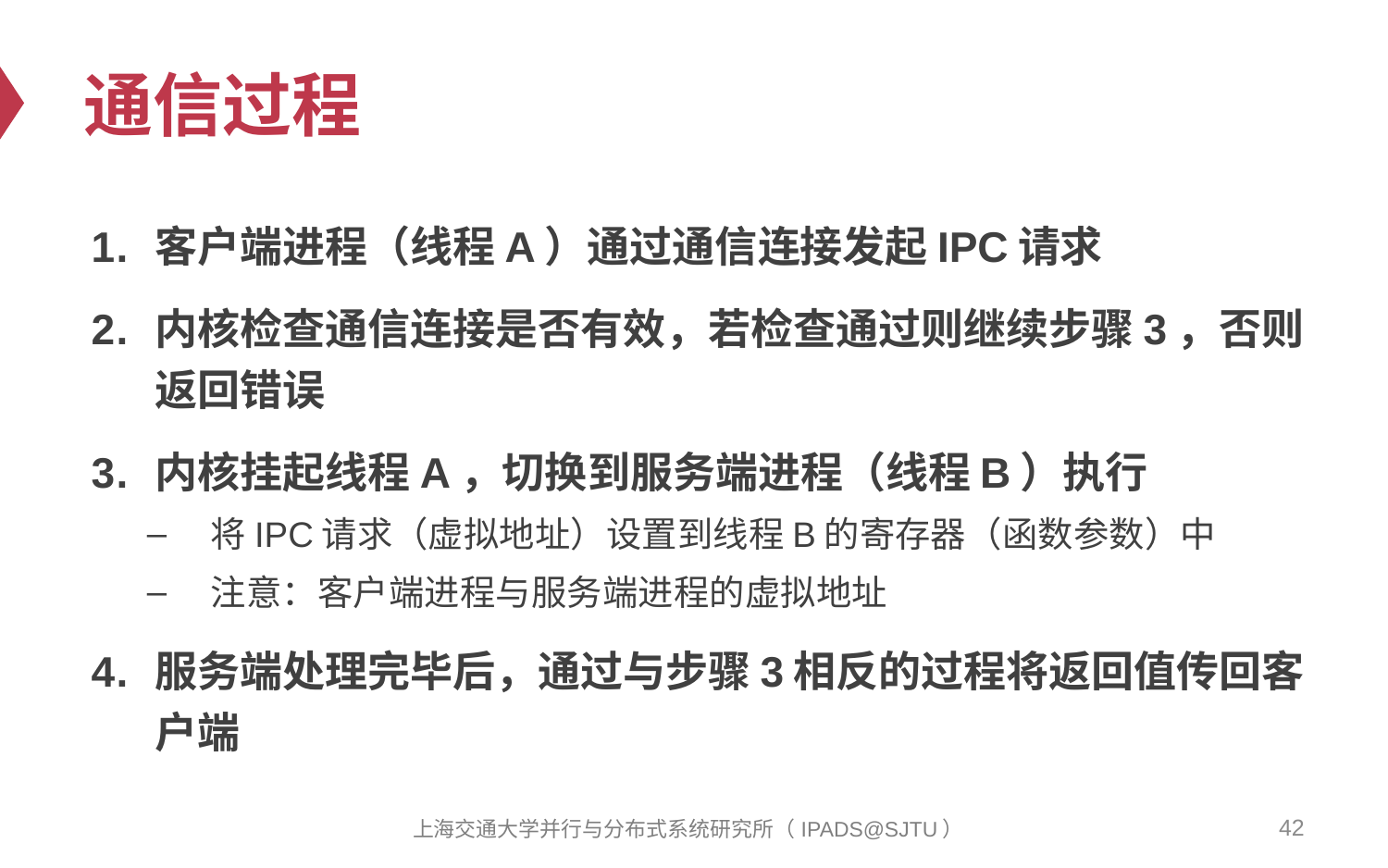

# 通信过程
客户端进程（线程A）通过通信连接发起IPC请求
内核检查通信连接是否有效，若检查通过则继续步骤3，否则返回错误
内核挂起线程A，切换到服务端进程（线程B）执行
将IPC请求（虚拟地址）设置到线程B的寄存器（函数参数）中
注意：客户端进程与服务端进程的虚拟地址
服务端处理完毕后，通过与步骤3相反的过程将返回值传回客户端
42
上海交通大学并行与分布式系统研究所（IPADS@SJTU）